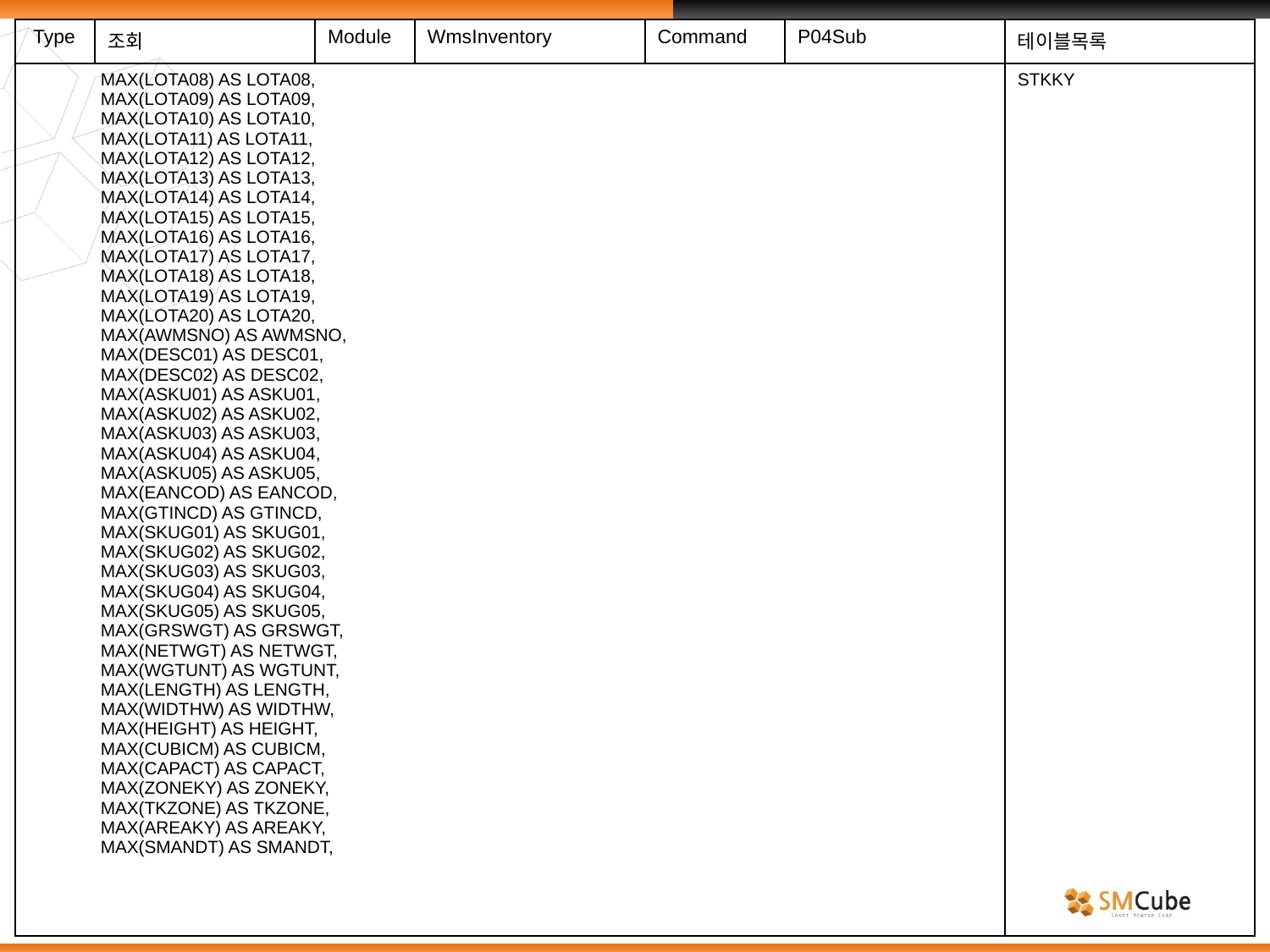

| Type | 조회 | Module | WmsInventory | Command | P04Sub | 테이블목록 |
| --- | --- | --- | --- | --- | --- | --- |
| MAX(LOTA08) AS LOTA08, MAX(LOTA09) AS LOTA09, MAX(LOTA10) AS LOTA10, MAX(LOTA11) AS LOTA11, MAX(LOTA12) AS LOTA12, MAX(LOTA13) AS LOTA13, MAX(LOTA14) AS LOTA14, MAX(LOTA15) AS LOTA15, MAX(LOTA16) AS LOTA16, MAX(LOTA17) AS LOTA17, MAX(LOTA18) AS LOTA18, MAX(LOTA19) AS LOTA19, MAX(LOTA20) AS LOTA20, MAX(AWMSNO) AS AWMSNO, MAX(DESC01) AS DESC01, MAX(DESC02) AS DESC02, MAX(ASKU01) AS ASKU01, MAX(ASKU02) AS ASKU02, MAX(ASKU03) AS ASKU03, MAX(ASKU04) AS ASKU04, MAX(ASKU05) AS ASKU05, MAX(EANCOD) AS EANCOD, MAX(GTINCD) AS GTINCD, MAX(SKUG01) AS SKUG01, MAX(SKUG02) AS SKUG02, MAX(SKUG03) AS SKUG03, MAX(SKUG04) AS SKUG04, MAX(SKUG05) AS SKUG05, MAX(GRSWGT) AS GRSWGT, MAX(NETWGT) AS NETWGT, MAX(WGTUNT) AS WGTUNT, MAX(LENGTH) AS LENGTH, MAX(WIDTHW) AS WIDTHW, MAX(HEIGHT) AS HEIGHT, MAX(CUBICM) AS CUBICM, MAX(CAPACT) AS CAPACT, MAX(ZONEKY) AS ZONEKY, MAX(TKZONE) AS TKZONE, MAX(AREAKY) AS AREAKY, MAX(SMANDT) AS SMANDT, |  |  |  |  |  | STKKY |